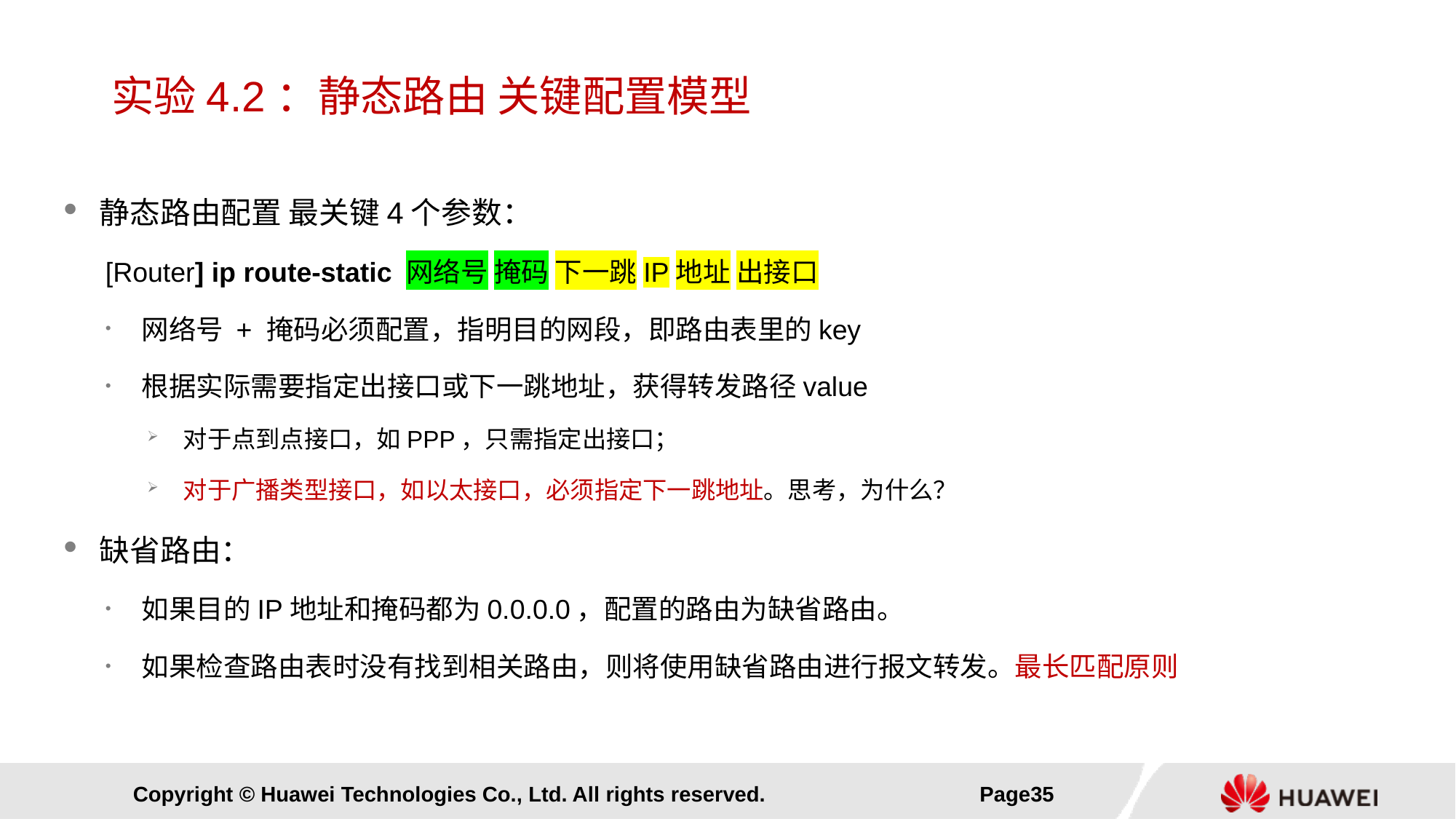

# 实验4.2：静态路由 关键配置模型
静态路由配置 最关键4个参数：
[Router] ip route-static 网络号 掩码 下一跳IP地址 出接口
网络号 + 掩码必须配置，指明目的网段，即路由表里的key
根据实际需要指定出接口或下一跳地址，获得转发路径value
对于点到点接口，如PPP，只需指定出接口；
对于广播类型接口，如以太接口，必须指定下一跳地址。思考，为什么？
缺省路由：
如果目的IP地址和掩码都为0.0.0.0，配置的路由为缺省路由。
如果检查路由表时没有找到相关路由，则将使用缺省路由进行报文转发。最长匹配原则

Page35